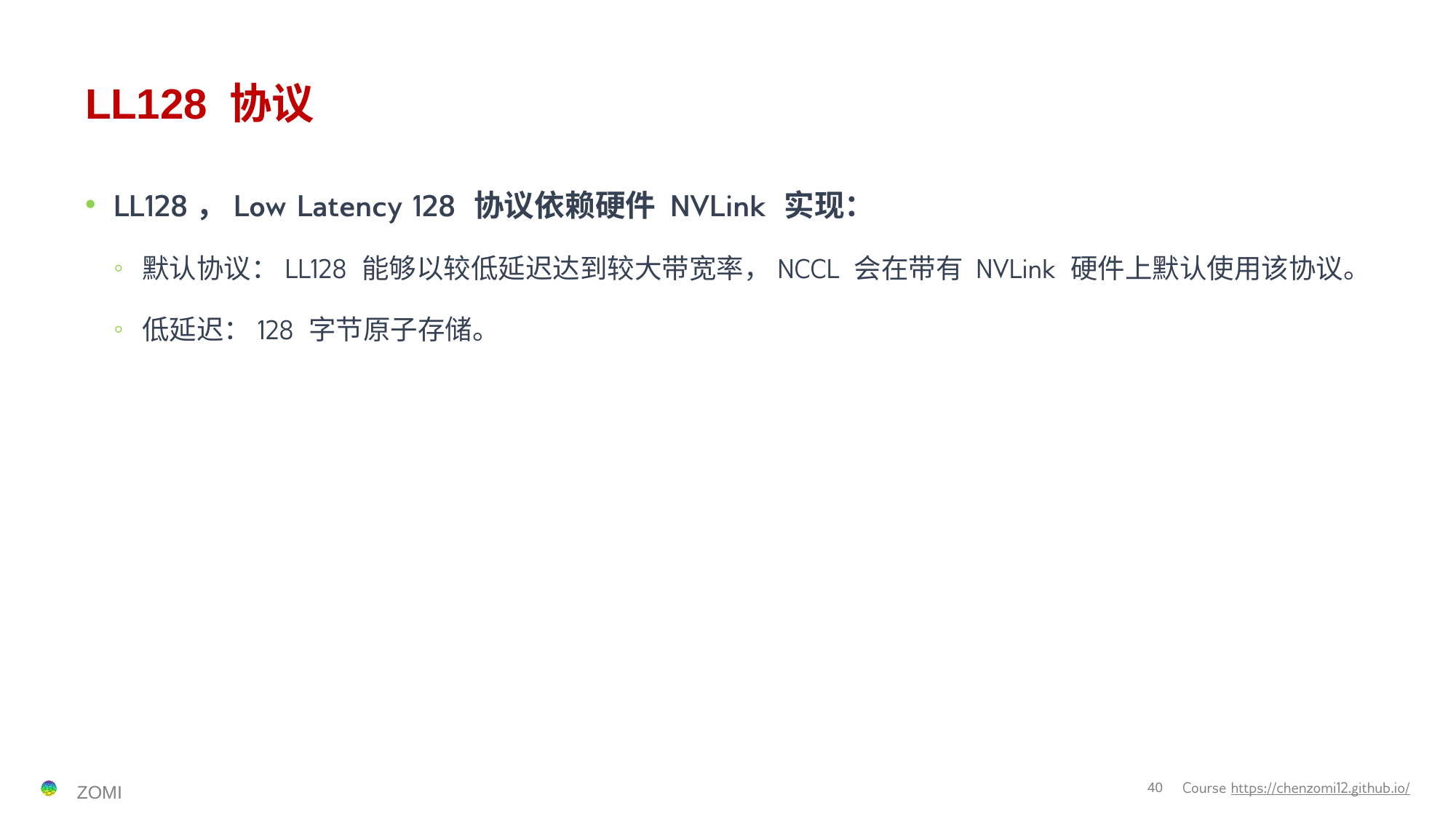

# LL128 协议
LL128，Low Latency 128 协议依赖硬件 NVLink 实现：
默认协议：LL128 能够以较低延迟达到较大带宽率，NCCL 会在带有 NVLink 硬件上默认使用该协议。
低延迟：128 字节原子存储。